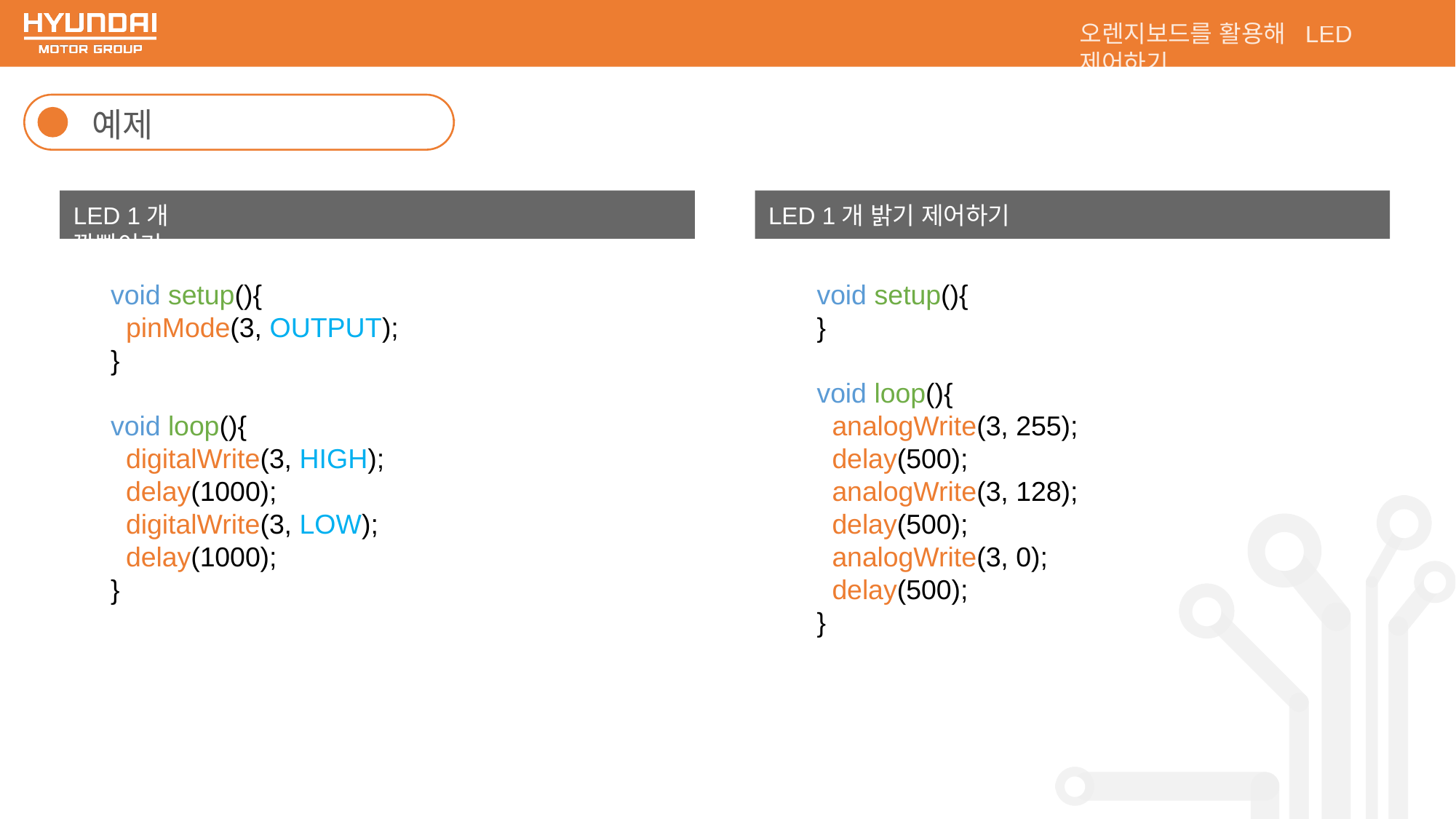

오렌지보드를 활용해  LED 제어하기
예제

LED 1개 깜빡이기
LED 1개 밝기 제어하기
void setup(){
  pinMode(3, OUTPUT);
}

void loop(){
  digitalWrite(3, HIGH);
  delay(1000);
  digitalWrite(3, LOW);
  delay(1000);
}
void setup(){
}

void loop(){
  analogWrite(3, 255);
  delay(500);
  analogWrite(3, 128);
  delay(500);
  analogWrite(3, 0);
  delay(500);
}